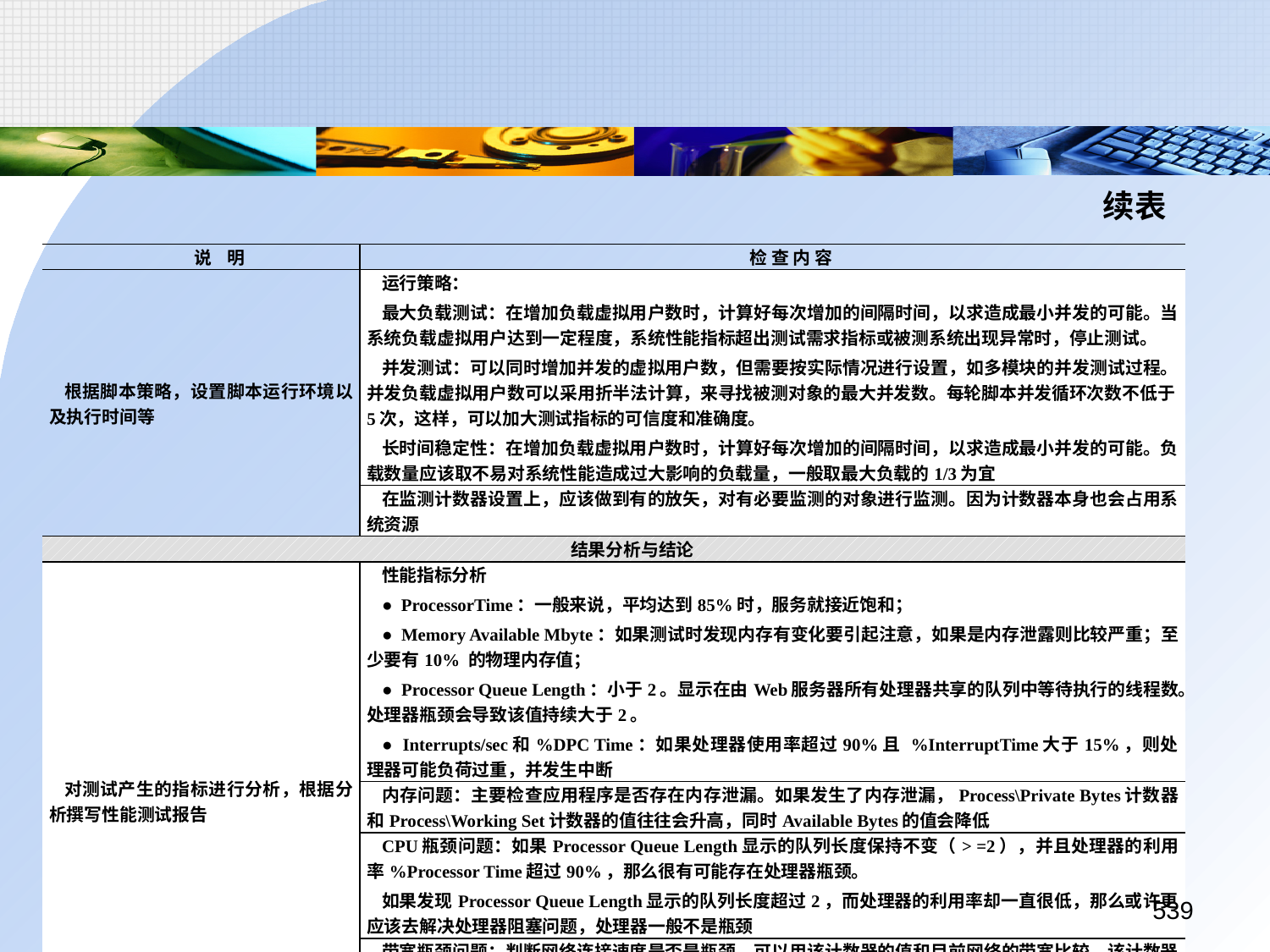

续表
| 说 明 | 检 查 内 容 |
| --- | --- |
| 根据脚本策略，设置脚本运行环境以及执行时间等 | 运行策略： 最大负载测试：在增加负载虚拟用户数时，计算好每次增加的间隔时间，以求造成最小并发的可能。当系统负载虚拟用户达到一定程度，系统性能指标超出测试需求指标或被测系统出现异常时，停止测试。 并发测试：可以同时增加并发的虚拟用户数，但需要按实际情况进行设置，如多模块的并发测试过程。并发负载虚拟用户数可以采用折半法计算，来寻找被测对象的最大并发数。每轮脚本并发循环次数不低于5次，这样，可以加大测试指标的可信度和准确度。 长时间稳定性：在增加负载虚拟用户数时，计算好每次增加的间隔时间，以求造成最小并发的可能。负载数量应该取不易对系统性能造成过大影响的负载量，一般取最大负载的1/3为宜 |
|  | 在监测计数器设置上，应该做到有的放矢，对有必要监测的对象进行监测。因为计数器本身也会占用系统资源 |
| 结果分析与结论 |  |
| 对测试产生的指标进行分析，根据分析撰写性能测试报告 | 性能指标分析 ● ProcessorTime：一般来说，平均达到85%时，服务就接近饱和； ● Memory Available Mbyte：如果测试时发现内存有变化要引起注意，如果是内存泄露则比较严重；至少要有10% 的物理内存值； ● Processor Queue Length：小于2。显示在由Web服务器所有处理器共享的队列中等待执行的线程数。处理器瓶颈会导致该值持续大于2。 ● Interrupts/sec和%DPC Time：如果处理器使用率超过90%且 %InterruptTime大于15%，则处理器可能负荷过重，并发生中断 |
|  | 内存问题：主要检查应用程序是否存在内存泄漏。如果发生了内存泄漏，Process\Private Bytes计数器和Process\Working Set计数器的值往往会升高，同时Available Bytes的值会降低 |
|  | CPU瓶颈问题：如果Processor Queue Length显示的队列长度保持不变（> =2），并且处理器的利用率%Processor Time超过90%，那么很有可能存在处理器瓶颈。 如果发现Processor Queue Length显示的队列长度超过2，而处理器的利用率却一直很低，那么或许更应该去解决处理器阻塞问题，处理器一般不是瓶颈 |
|  | 带宽瓶颈问题：判断网络连接速度是否是瓶颈，可以用该计数器的值和目前网络的带宽比较。该计数器的值和目前网络的带宽相除结果应该小于50% |
|  | 在测试分析过程中，不要太拘泥于负载人数，应该将负载数和点击率结合起来分析 |
|  | 撰写性能分析报告，在确保测试数据完整、分析思路清晰基础之上，应该形成单独结论性的段落 |
539